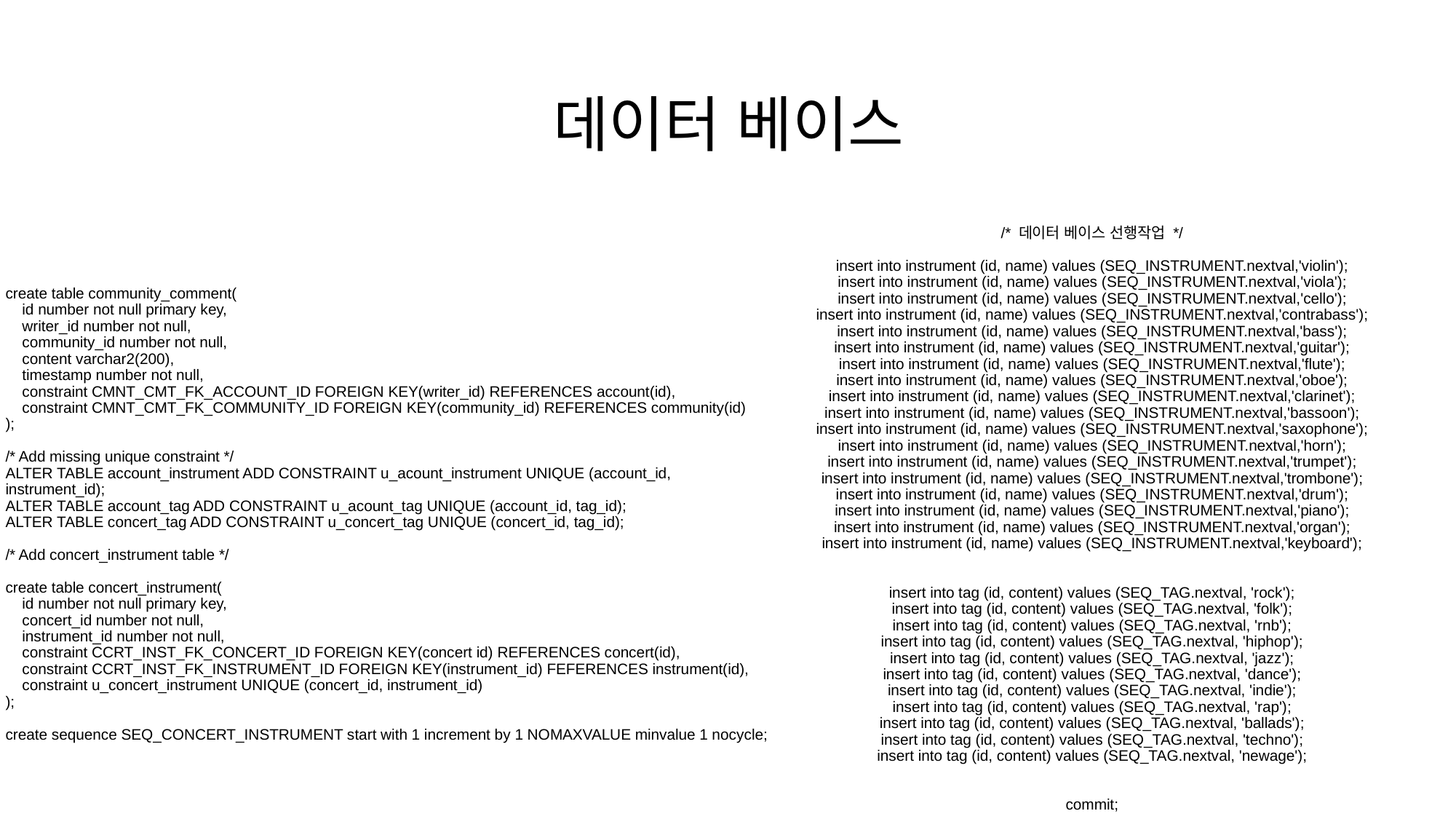

데이터 베이스
# create table community_comment( id number not null primary key, writer_id number not null, community_id number not null, content varchar2(200), timestamp number not null, constraint CMNT_CMT_FK_ACCOUNT_ID FOREIGN KEY(writer_id) REFERENCES account(id), constraint CMNT_CMT_FK_COMMUNITY_ID FOREIGN KEY(community_id) REFERENCES community(id) ); /* Add missing unique constraint */ ALTER TABLE account_instrument ADD CONSTRAINT u_acount_instrument UNIQUE (account_id, instrument_id); ALTER TABLE account_tag ADD CONSTRAINT u_acount_tag UNIQUE (account_id, tag_id); ALTER TABLE concert_tag ADD CONSTRAINT u_concert_tag UNIQUE (concert_id, tag_id); /* Add concert_instrument table */ create table concert_instrument( id number not null primary key, concert_id number not null, instrument_id number not null, constraint CCRT_INST_FK_CONCERT_ID FOREIGN KEY(concert id) REFERENCES concert(id), constraint CCRT_INST_FK_INSTRUMENT_ID FOREIGN KEY(instrument_id) FEFERENCES instrument(id), constraint u_concert_instrument UNIQUE (concert_id, instrument_id) ); create sequence SEQ_CONCERT_INSTRUMENT start with 1 increment by 1 NOMAXVALUE minvalue 1 nocycle;
/* 데이터 베이스 선행작업 */

insert into instrument (id, name) values (SEQ_INSTRUMENT.nextval,'violin');
insert into instrument (id, name) values (SEQ_INSTRUMENT.nextval,'viola');
insert into instrument (id, name) values (SEQ_INSTRUMENT.nextval,'cello');
insert into instrument (id, name) values (SEQ_INSTRUMENT.nextval,'contrabass');
insert into instrument (id, name) values (SEQ_INSTRUMENT.nextval,'bass');
insert into instrument (id, name) values (SEQ_INSTRUMENT.nextval,'guitar');
insert into instrument (id, name) values (SEQ_INSTRUMENT.nextval,'flute');
insert into instrument (id, name) values (SEQ_INSTRUMENT.nextval,'oboe');
insert into instrument (id, name) values (SEQ_INSTRUMENT.nextval,'clarinet');
insert into instrument (id, name) values (SEQ_INSTRUMENT.nextval,'bassoon');
insert into instrument (id, name) values (SEQ_INSTRUMENT.nextval,'saxophone');
insert into instrument (id, name) values (SEQ_INSTRUMENT.nextval,'horn');
insert into instrument (id, name) values (SEQ_INSTRUMENT.nextval,'trumpet');
insert into instrument (id, name) values (SEQ_INSTRUMENT.nextval,'trombone');
insert into instrument (id, name) values (SEQ_INSTRUMENT.nextval,'drum');
insert into instrument (id, name) values (SEQ_INSTRUMENT.nextval,'piano');
insert into instrument (id, name) values (SEQ_INSTRUMENT.nextval,'organ');
insert into instrument (id, name) values (SEQ_INSTRUMENT.nextval,'keyboard');

insert into tag (id, content) values (SEQ_TAG.nextval, 'rock');
insert into tag (id, content) values (SEQ_TAG.nextval, 'folk');
insert into tag (id, content) values (SEQ_TAG.nextval, 'rnb');
insert into tag (id, content) values (SEQ_TAG.nextval, 'hiphop');
insert into tag (id, content) values (SEQ_TAG.nextval, 'jazz');
insert into tag (id, content) values (SEQ_TAG.nextval, 'dance');
insert into tag (id, content) values (SEQ_TAG.nextval, 'indie');
insert into tag (id, content) values (SEQ_TAG.nextval, 'rap');
insert into tag (id, content) values (SEQ_TAG.nextval, 'ballads');
insert into tag (id, content) values (SEQ_TAG.nextval, 'techno');
insert into tag (id, content) values (SEQ_TAG.nextval, 'newage');

commit;